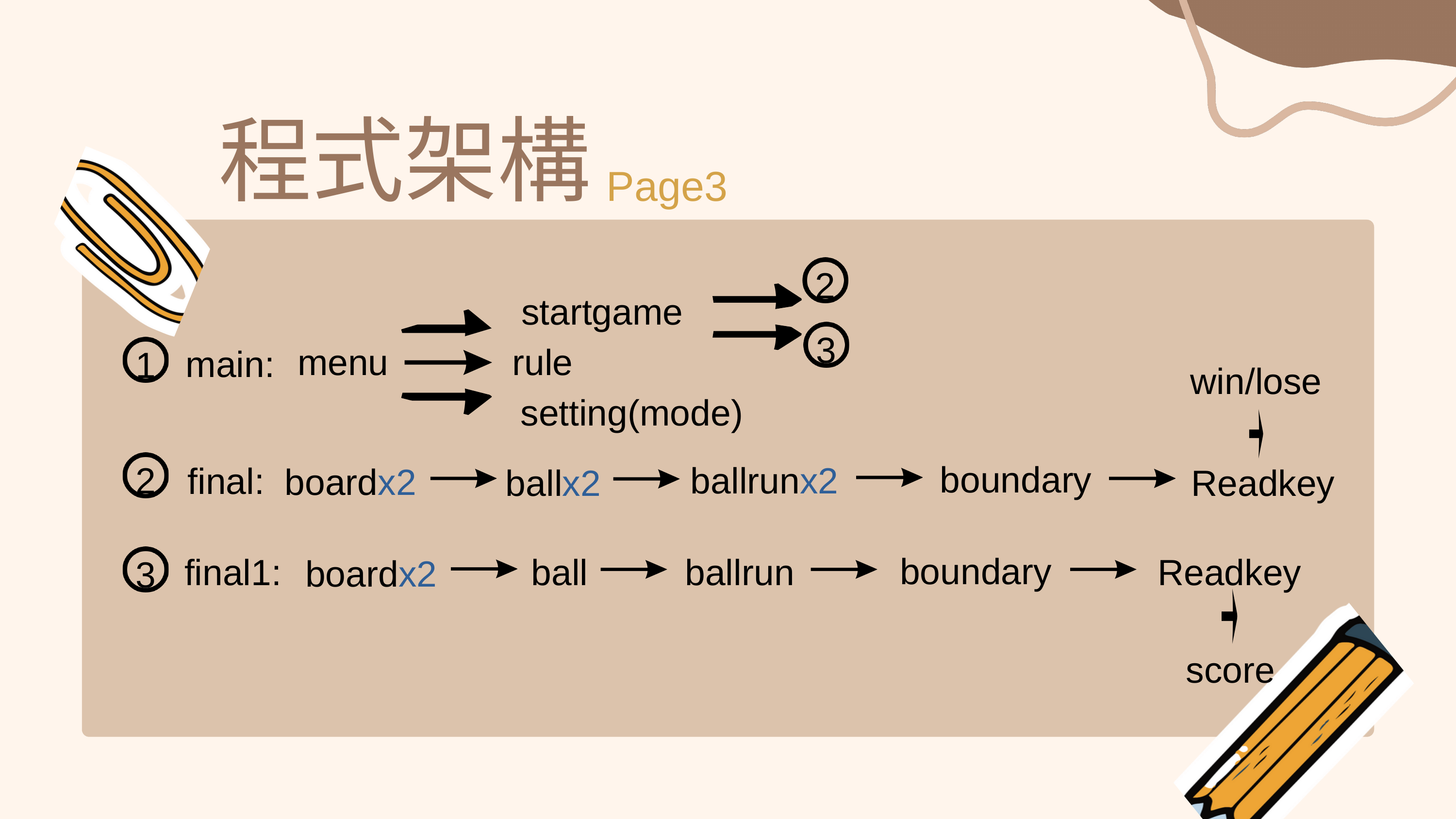

程式架構
Page3

2
startgame

3

menu
rule
main:

1

win/lose
setting(mode)

boundary
ballrunx2
final:
boardx2

2
ballx2
Readkey

boundary
ball
ballrun
Readkey
final1:
boardx2

3

score